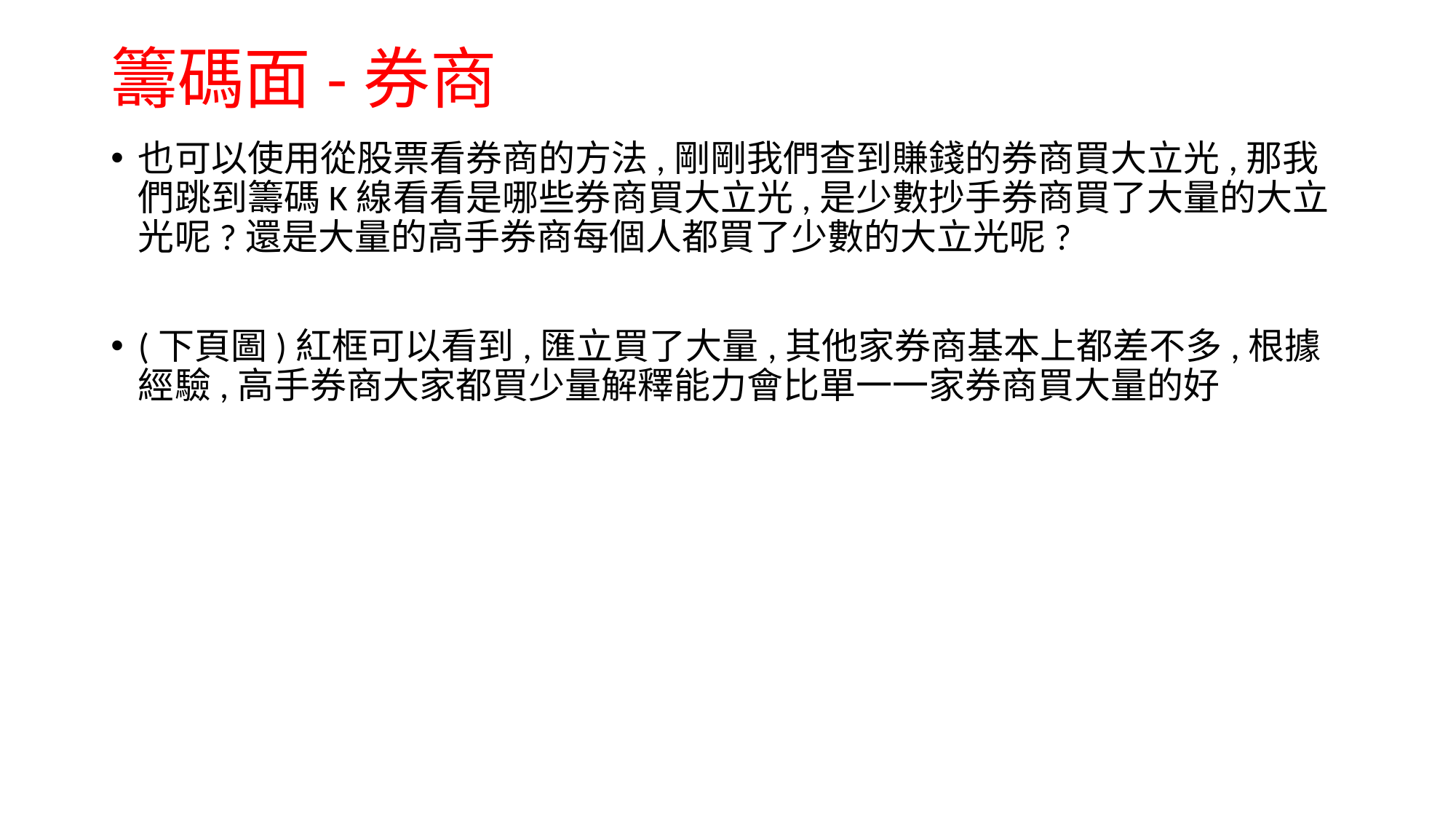

# 籌碼面-券商
也可以使用從股票看券商的方法,剛剛我們查到賺錢的券商買大立光,那我們跳到籌碼K線看看是哪些券商買大立光,是少數抄手券商買了大量的大立光呢?還是大量的高手券商每個人都買了少數的大立光呢?

(下頁圖)紅框可以看到,匯立買了大量,其他家券商基本上都差不多,根據經驗,高手券商大家都買少量解釋能力會比單一一家券商買大量的好